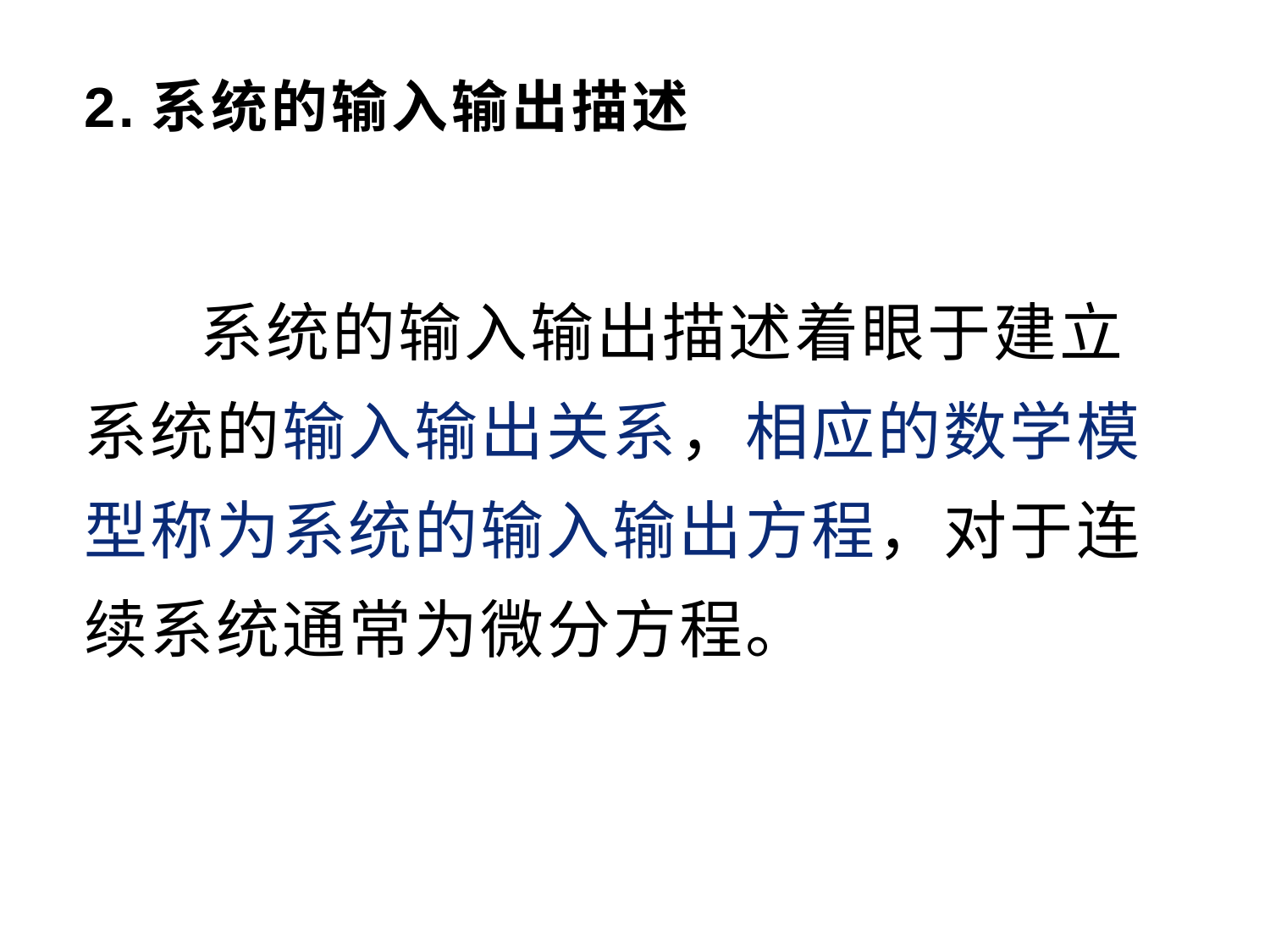

# 2.系统的输入输出描述
      系统的输入输出描述着眼于建立系统的输入输出关系，相应的数学模型称为系统的输入输出方程，对于连续系统通常为微分方程。